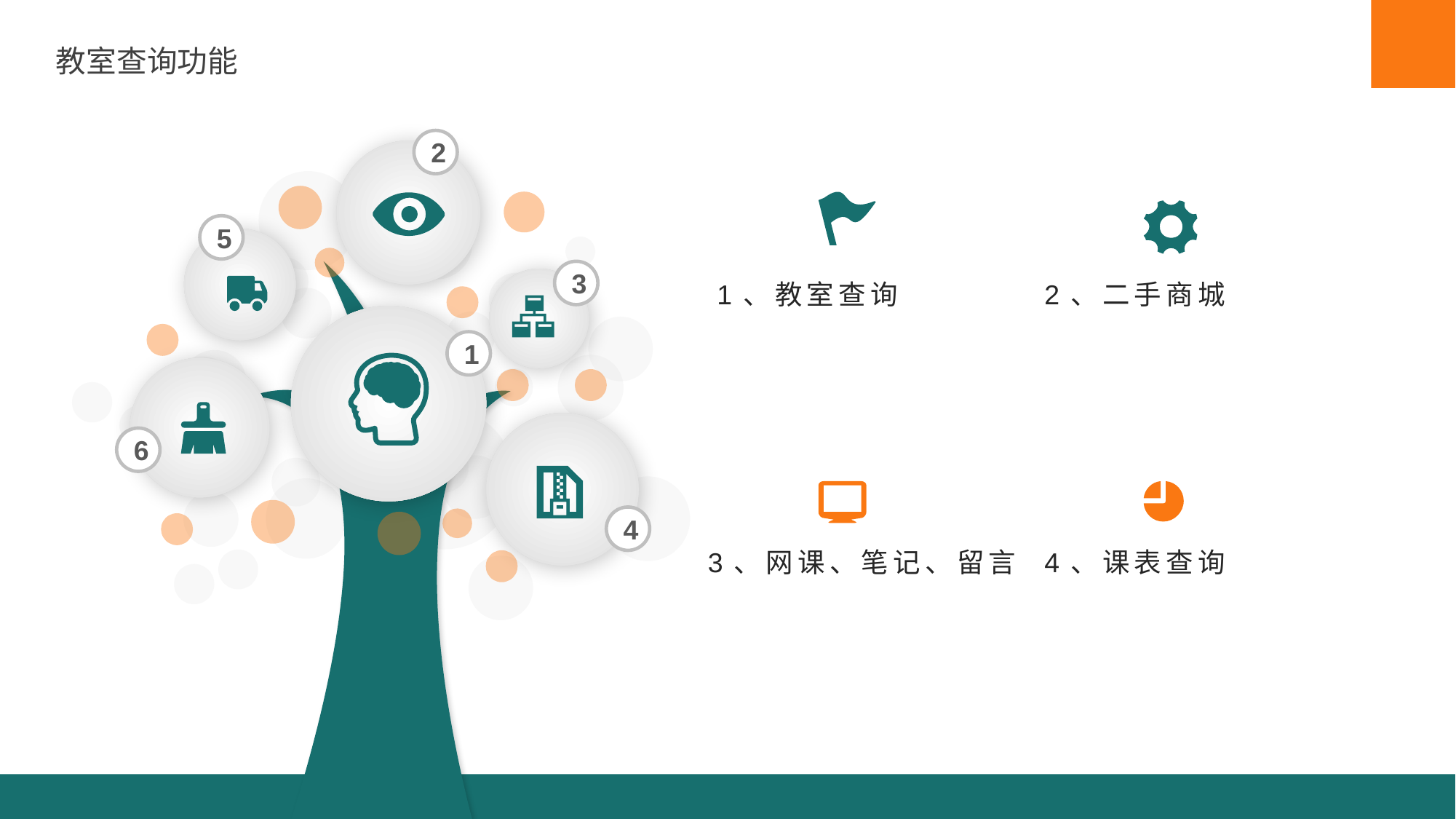

教室查询功能
2

5

3

1、教室查询
2、二手商城

1

6

4
3、网课、笔记、留言
4、课表查询